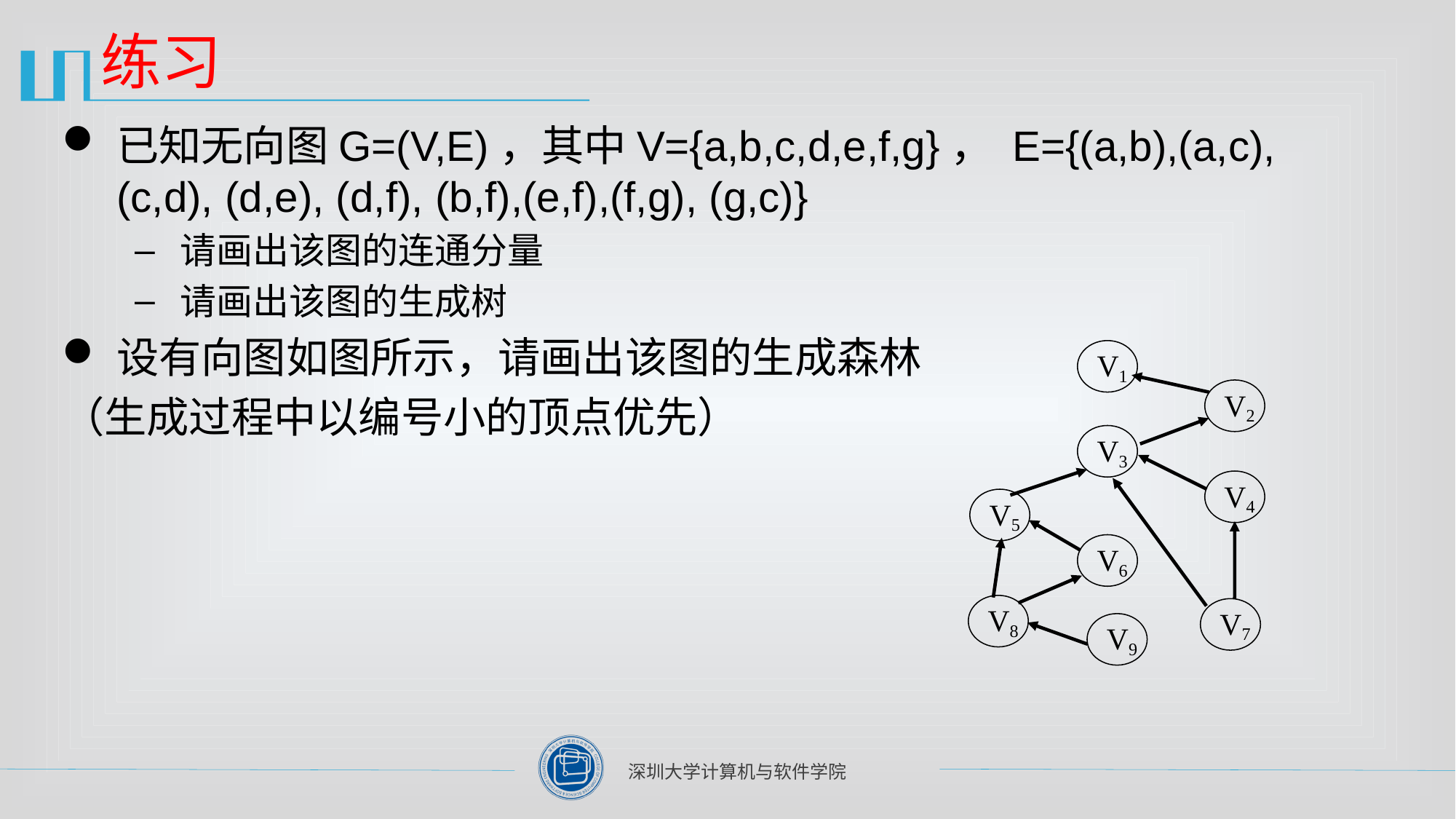

# 练习
已知无向图G=(V,E)，其中V={a,b,c,d,e,f,g}， E={(a,b),(a,c),(c,d), (d,e), (d,f), (b,f),(e,f),(f,g), (g,c)}
请画出该图的连通分量
请画出该图的生成树
设有向图如图所示，请画出该图的生成森林
（生成过程中以编号小的顶点优先）
V1

V2

V3

V4

V5

V6

V8
V7
V9

27